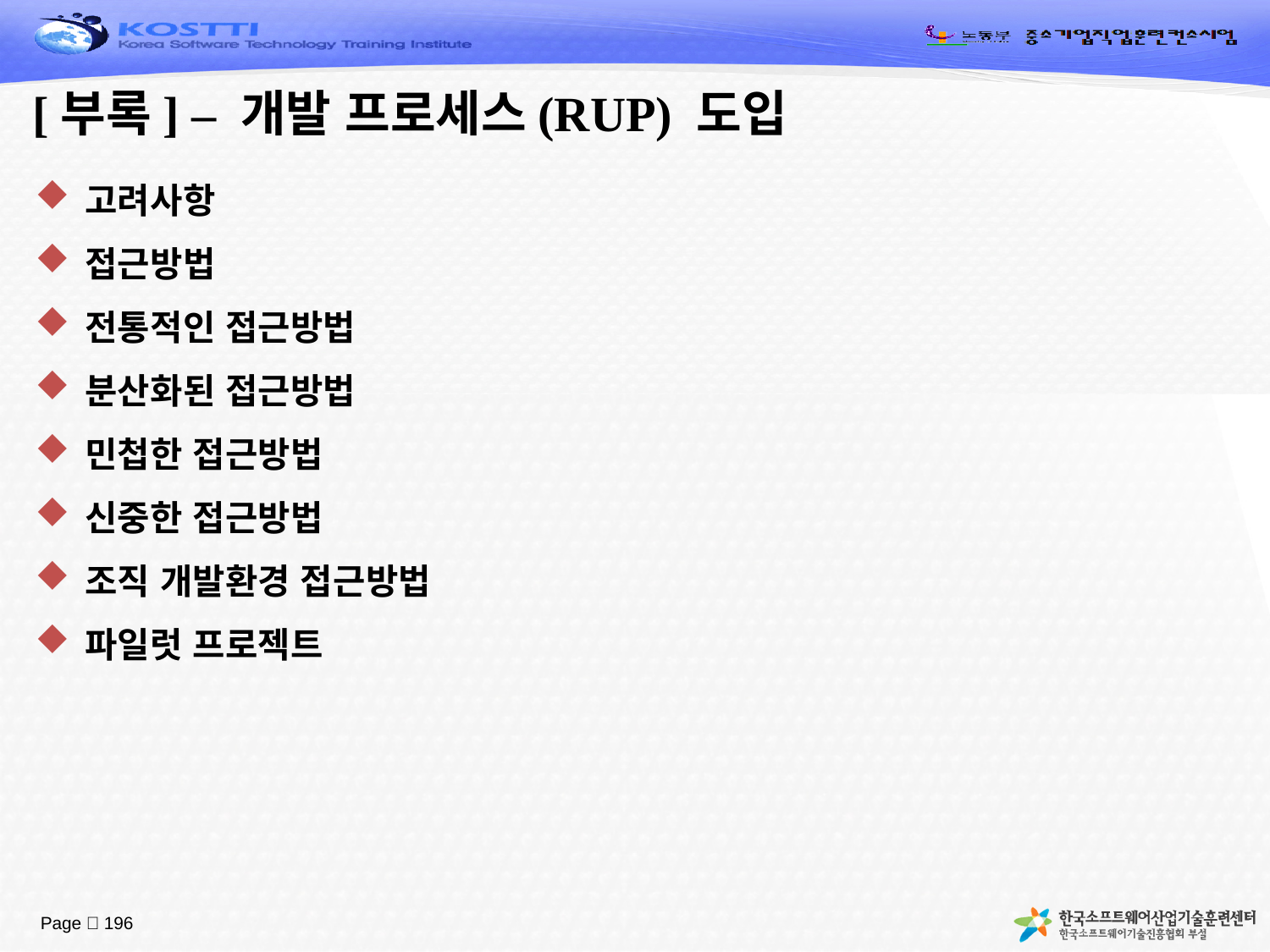

# [부록] – 개발 프로세스(RUP) 도입
고려사항
접근방법
전통적인 접근방법
분산화된 접근방법
민첩한 접근방법
신중한 접근방법
조직 개발환경 접근방법
파일럿 프로젝트